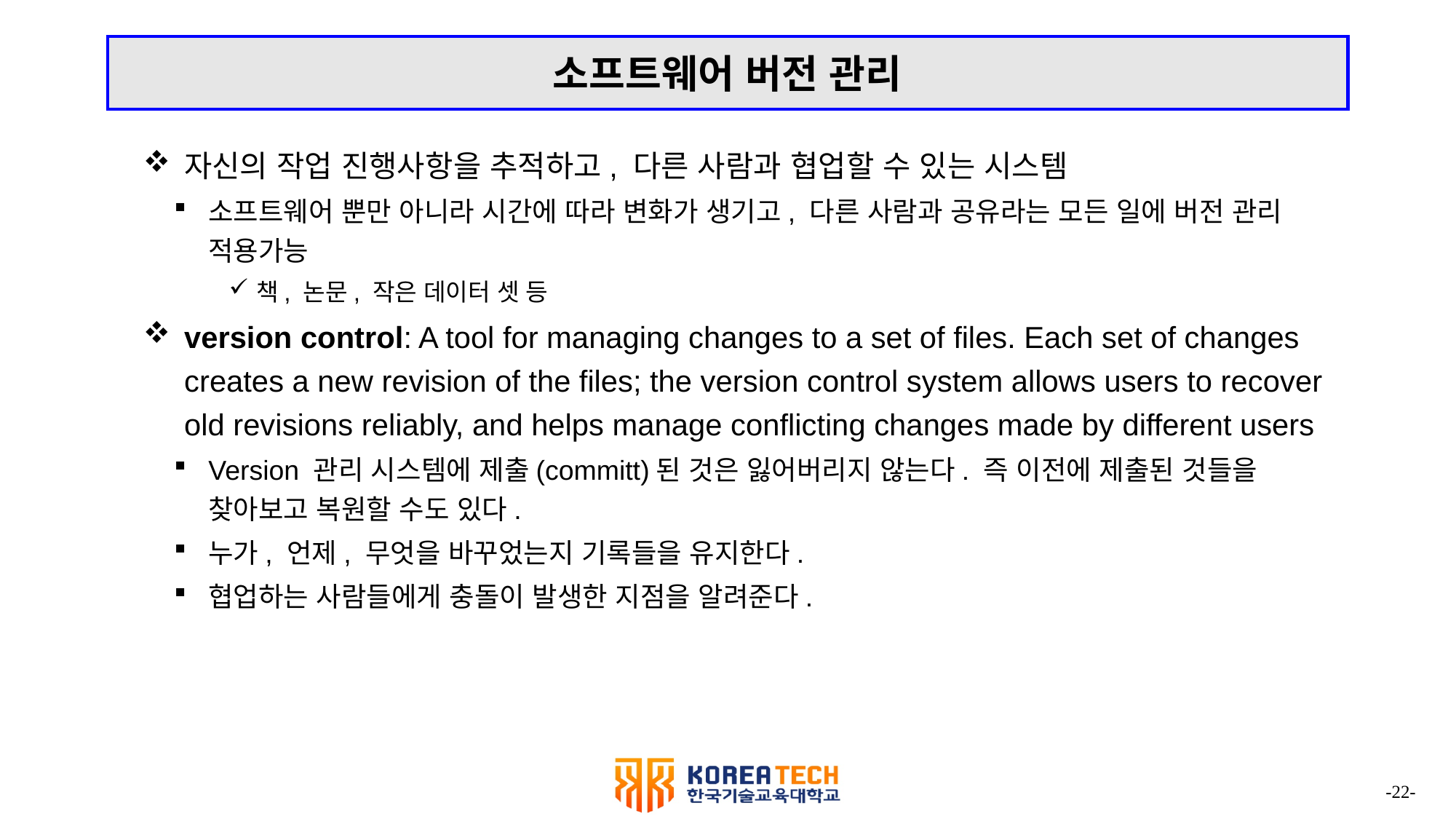

# 소프트웨어 버전 관리
자신의 작업 진행사항을 추적하고, 다른 사람과 협업할 수 있는 시스템
소프트웨어 뿐만 아니라 시간에 따라 변화가 생기고, 다른 사람과 공유라는 모든 일에 버전 관리 적용가능
책, 논문, 작은 데이터 셋 등
version control: A tool for managing changes to a set of files. Each set of changes creates a new revision of the files; the version control system allows users to recover old revisions reliably, and helps manage conflicting changes made by different users
Version 관리 시스템에 제출(committ)된 것은 잃어버리지 않는다. 즉 이전에 제출된 것들을 찾아보고 복원할 수도 있다.
누가, 언제, 무엇을 바꾸었는지 기록들을 유지한다.
협업하는 사람들에게 충돌이 발생한 지점을 알려준다.
-22-